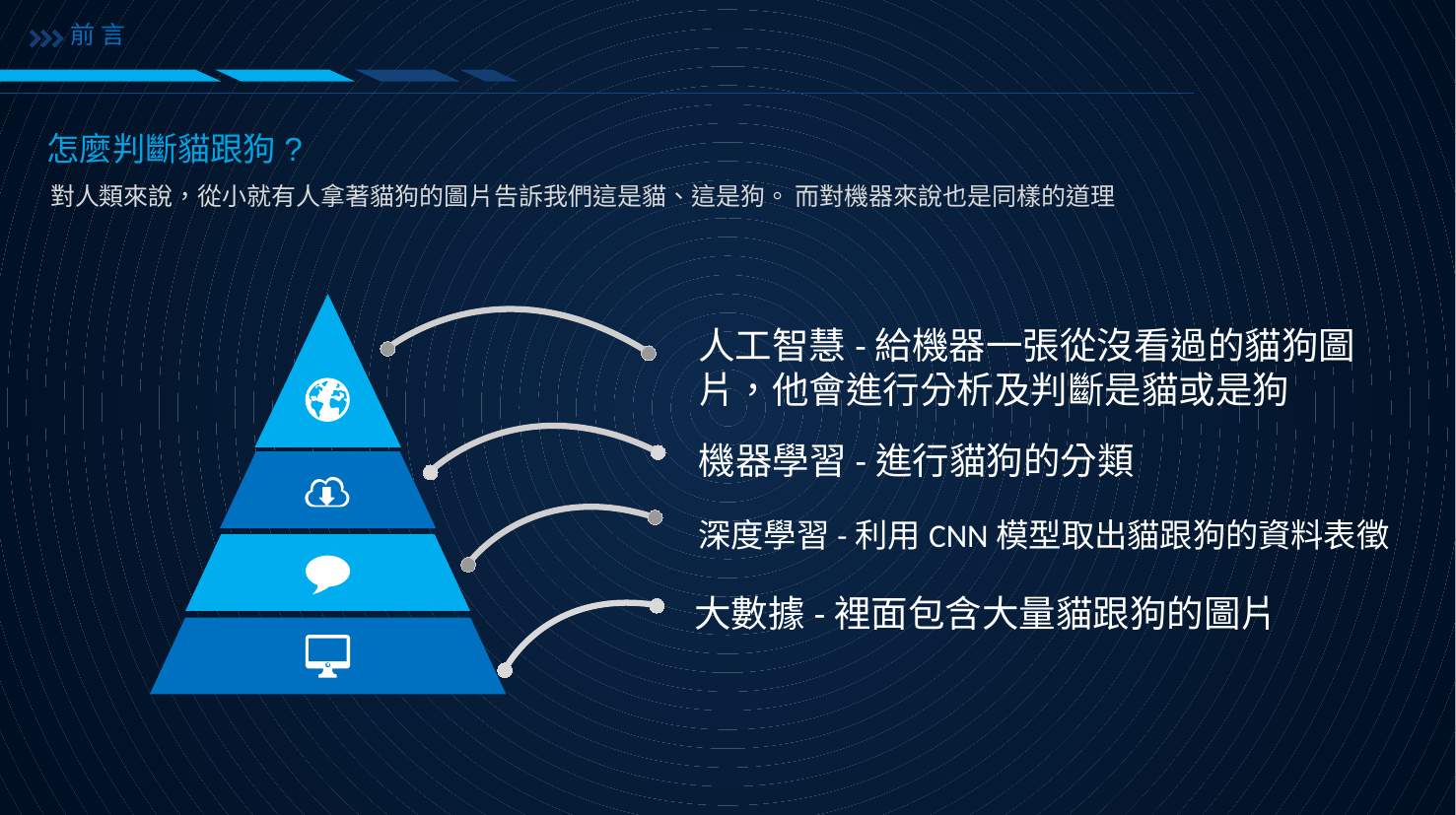

前言

怎麼判斷貓跟狗?
對人類來說，從小就有人拿著貓狗的圖片告訴我們這是貓、這是狗。 而對機器來說也是同樣的道理

人工智慧-給機器一張從沒看過的貓狗圖片，他會進行分析及判斷是貓或是狗

機器學習-進行貓狗的分類

深度學習-利用CNN模型取出貓跟狗的資料表徵

大數據-裡面包含大量貓跟狗的圖片